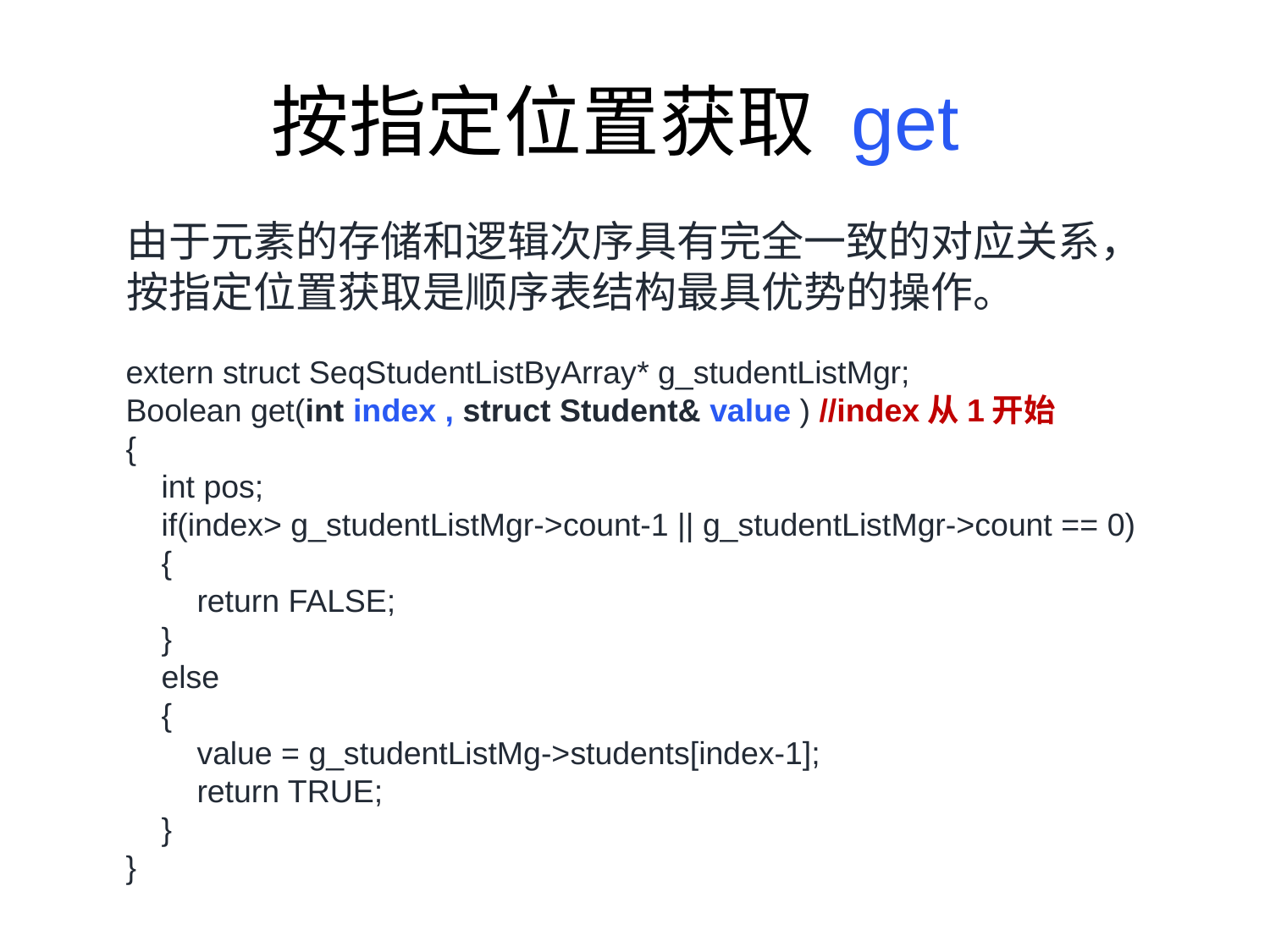

按指定位置获取 get
由于元素的存储和逻辑次序具有完全一致的对应关系，按指定位置获取是顺序表结构最具优势的操作。
extern struct SeqStudentListByArray* g_studentListMgr;
Boolean get(int index , struct Student& value ) //index从1开始
{
    int pos;
    if(index> g_studentListMgr->count-1 || g_studentListMgr->count == 0)
    {
        return FALSE;
    }
    else
    {
        value = g_studentListMg->students[index-1];
        return TRUE;
    }
}